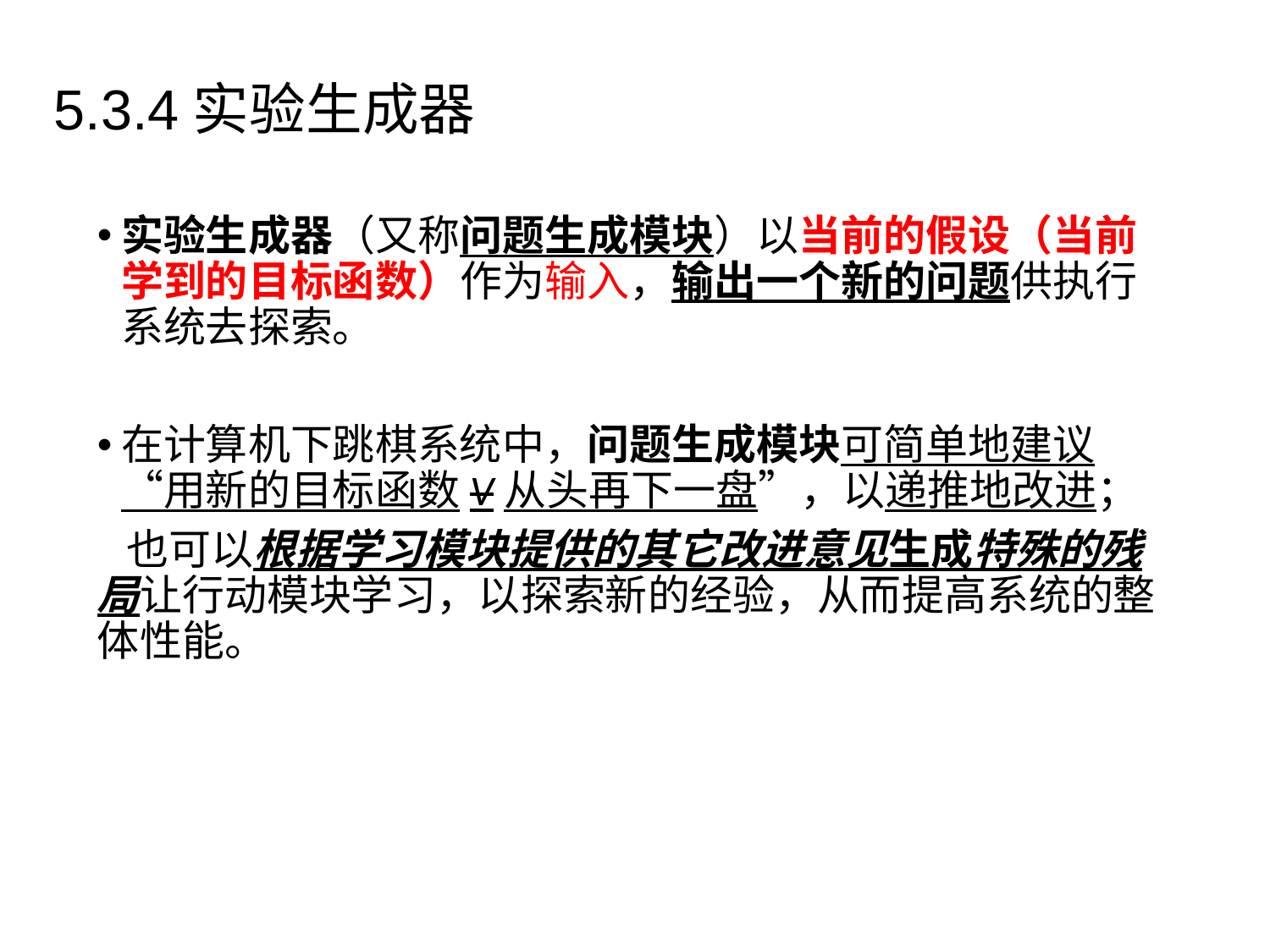

4.3机器学习系统
# 5.3.4实验生成器
实验生成器（又称问题生成模块）以当前的假设（当前学到的目标函数）作为输入，输出一个新的问题供执行系统去探索。

在计算机下跳棋系统中，问题生成模块可简单地建议“用新的目标函数V从头再下一盘”，以递推地改进；
  也可以根据学习模块提供的其它改进意见生成特殊的残局让行动模块学习，以探索新的经验，从而提高系统的整体性能。